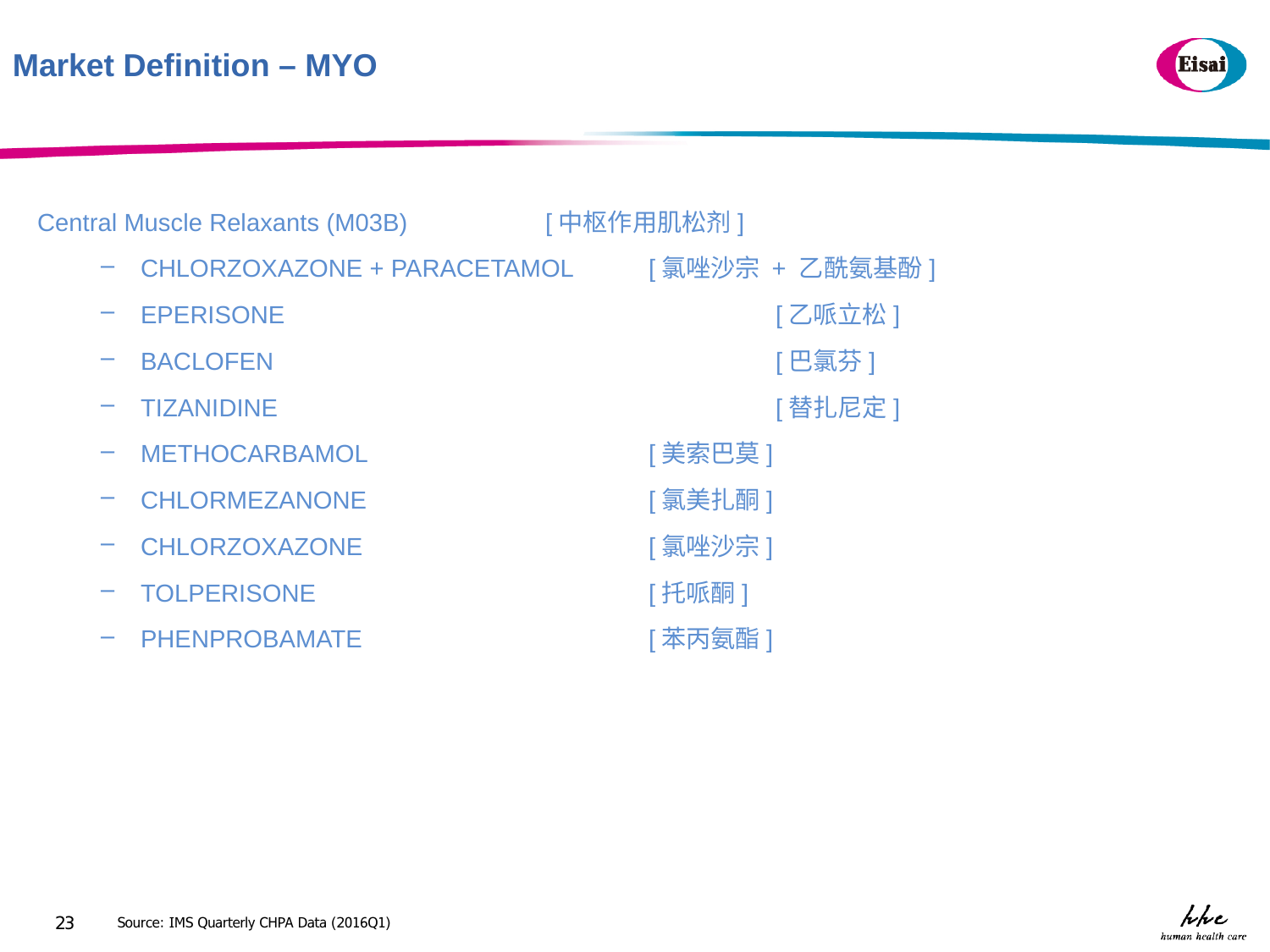

Market Definition – MYO
Central Muscle Relaxants (M03B)	 	[中枢作用肌松剂]
CHLORZOXAZONE + PARACETAMOL	[氯唑沙宗 + 乙酰氨基酚]
EPERISONE				[乙哌立松]
BACLOFEN				[巴氯芬]
TIZANIDINE				[替扎尼定]
METHOCARBAMOL			[美索巴莫]
CHLORMEZANONE			[氯美扎酮]
CHLORZOXAZONE			[氯唑沙宗]
TOLPERISONE			[托哌酮]
PHENPROBAMATE			[苯丙氨酯]

23
Source: IMS Quarterly CHPA Data (2016Q1)